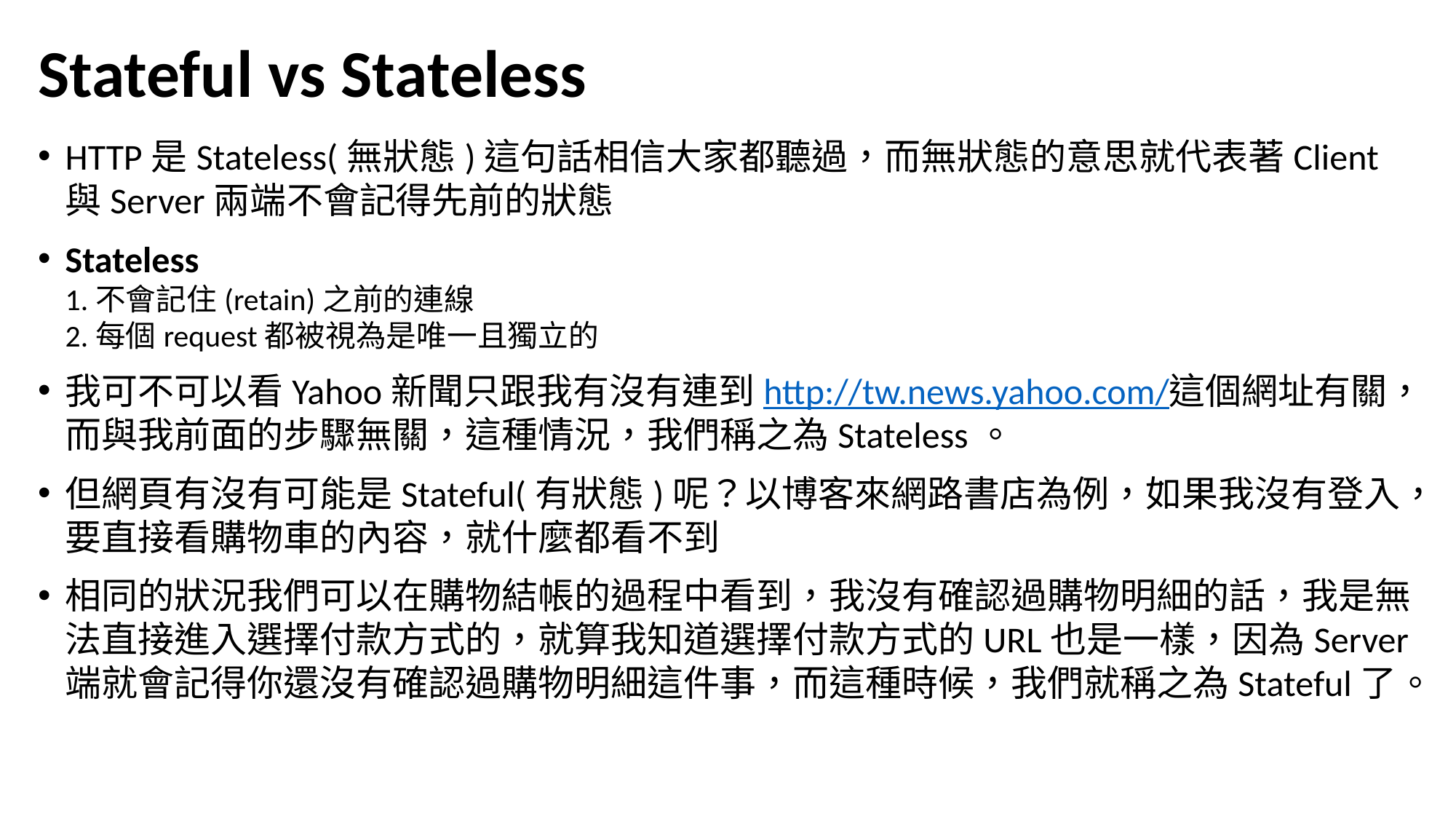

# Stateful vs Stateless
HTTP是Stateless(無狀態)這句話相信大家都聽過，而無狀態的意思就代表著Client與Server兩端不會記得先前的狀態
Stateless
1.不會記住(retain)之前的連線
2.每個request都被視為是唯一且獨立的
我可不可以看Yahoo新聞只跟我有沒有連到http://tw.news.yahoo.com/這個網址有關，而與我前面的步驟無關，這種情況，我們稱之為Stateless。
但網頁有沒有可能是Stateful(有狀態)呢？以博客來網路書店為例，如果我沒有登入，要直接看購物車的內容，就什麼都看不到
相同的狀況我們可以在購物結帳的過程中看到，我沒有確認過購物明細的話，我是無法直接進入選擇付款方式的，就算我知道選擇付款方式的URL也是一樣，因為Server端就會記得你還沒有確認過購物明細這件事，而這種時候，我們就稱之為Stateful了。